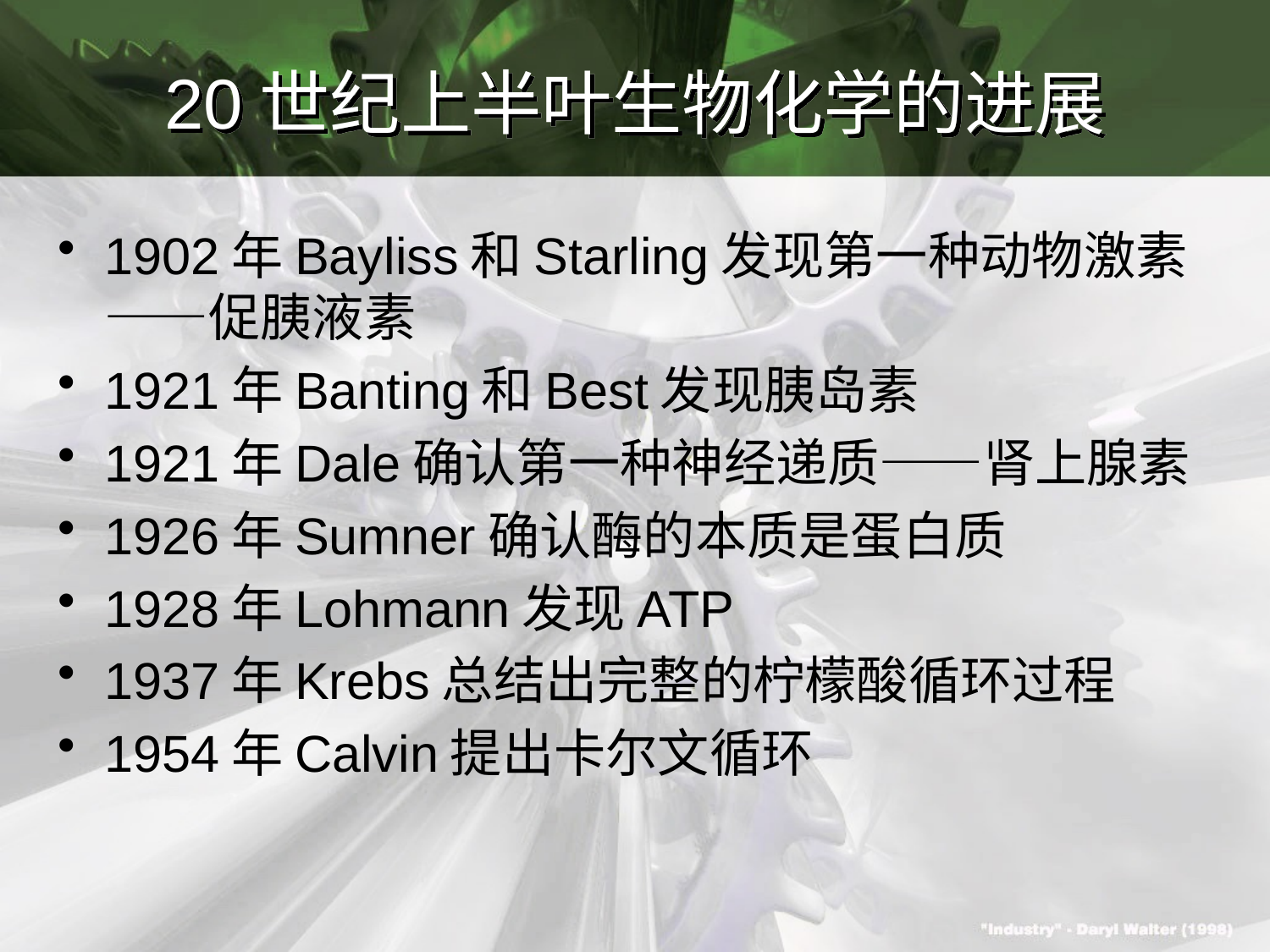

# 20世纪上半叶生物化学的进展
1902年Bayliss和Starling发现第一种动物激素——促胰液素
1921年Banting和Best发现胰岛素
1921年Dale确认第一种神经递质——肾上腺素
1926年Sumner确认酶的本质是蛋白质
1928年Lohmann发现ATP
1937年Krebs总结出完整的柠檬酸循环过程
1954年Calvin提出卡尔文循环